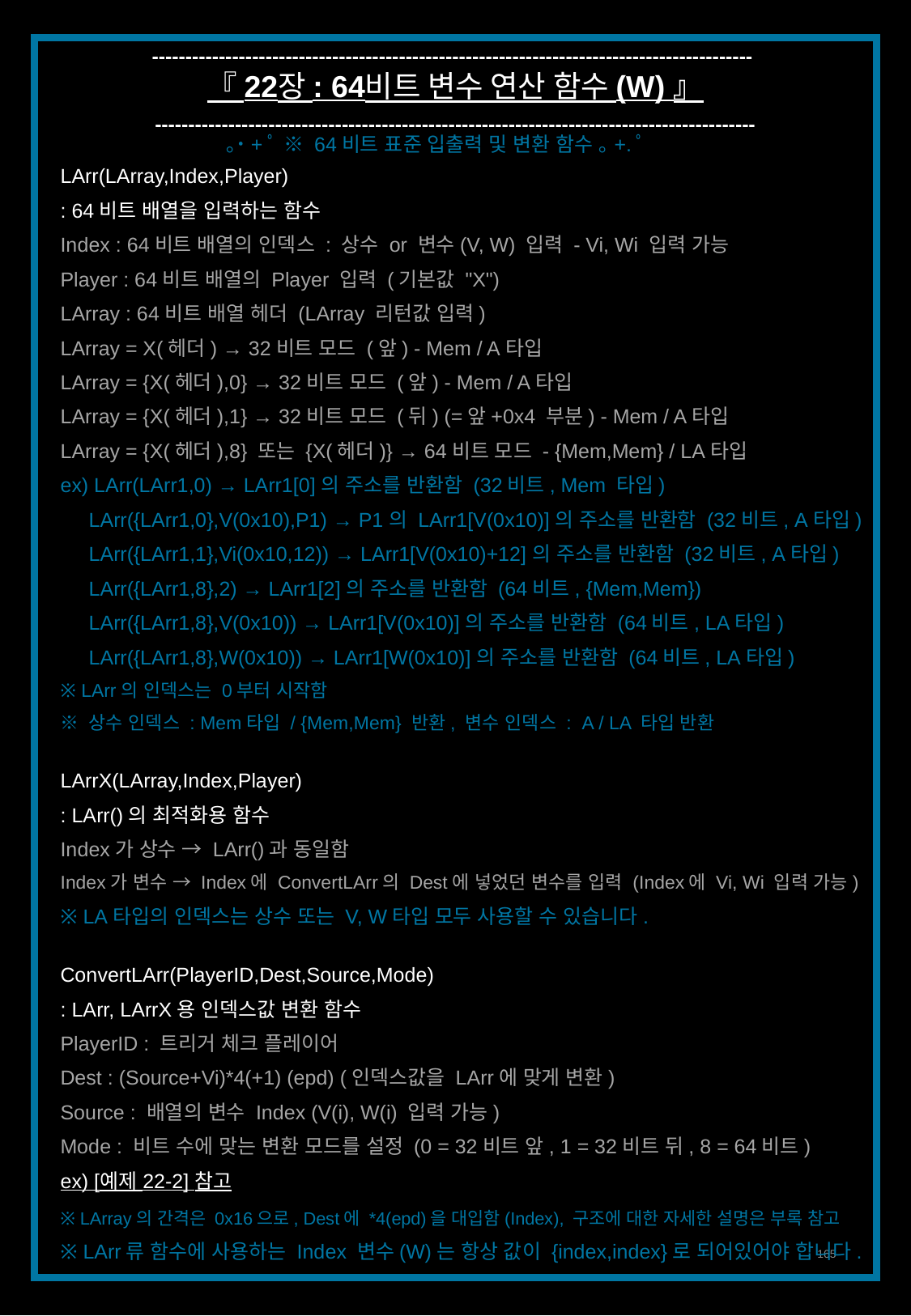

------------------------------------------------------------------------------------------
『 22장 : 64비트 변수 연산 함수 (W) 』
------------------------------------------------------------------------------------------

｡˙+ﾟ ※ 64비트 표준 입출력 및 변환 함수 ｡+.ﾟ
LArr(LArray,Index,Player)
: 64비트 배열을 입력하는 함수
Index : 64비트 배열의 인덱스 : 상수 or 변수(V, W) 입력 - Vi, Wi 입력 가능
Player : 64비트 배열의 Player 입력 (기본값 "X")
LArray : 64비트 배열 헤더 (LArray 리턴값 입력)
LArray = X(헤더) → 32비트 모드 (앞) - Mem / A타입
LArray = {X(헤더),0} → 32비트 모드 (앞) - Mem / A타입
LArray = {X(헤더),1} → 32비트 모드 (뒤) (=앞+0x4 부분) - Mem / A타입
LArray = {X(헤더),8} 또는 {X(헤더)} → 64비트 모드 - {Mem,Mem} / LA타입
ex) LArr(LArr1,0) → LArr1[0]의 주소를 반환함 (32비트, Mem 타입)
     LArr({LArr1,0},V(0x10),P1) → P1의 LArr1[V(0x10)]의 주소를 반환함 (32비트, A타입)
     LArr({LArr1,1},Vi(0x10,12)) → LArr1[V(0x10)+12]의 주소를 반환함 (32비트, A타입)
     LArr({LArr1,8},2) → LArr1[2]의 주소를 반환함 (64비트, {Mem,Mem})
     LArr({LArr1,8},V(0x10)) → LArr1[V(0x10)]의 주소를 반환함 (64비트, LA타입)
     LArr({LArr1,8},W(0x10)) → LArr1[W(0x10)]의 주소를 반환함 (64비트, LA타입)
※ LArr의 인덱스는 0부터 시작함
※ 상수 인덱스 : Mem타입 / {Mem,Mem} 반환, 변수 인덱스 :  A / LA 타입 반환

LArrX(LArray,Index,Player)
: LArr()의 최적화용 함수
Index가 상수 → LArr()과 동일함
Index가 변수 → Index에 ConvertLArr의 Dest에 넣었던 변수를 입력 (Index에 Vi, Wi 입력 가능)
※ LA타입의 인덱스는 상수 또는 V, W타입 모두 사용할 수 있습니다.

ConvertLArr(PlayerID,Dest,Source,Mode)
: LArr, LArrX용 인덱스값 변환 함수
PlayerID : 트리거 체크 플레이어
Dest : (Source+Vi)*4(+1) (epd) (인덱스값을 LArr에 맞게 변환)
Source : 배열의 변수 Index (V(i), W(i) 입력 가능)
Mode : 비트 수에 맞는 변환 모드를 설정 (0 = 32비트 앞, 1 = 32비트 뒤, 8 = 64비트)
ex) [예제 22-2] 참고
※ LArray의 간격은 0x16으로, Dest에 *4(epd)을 대입함(Index), 구조에 대한 자세한 설명은 부록 참고
※ LArr류 함수에 사용하는 Index 변수(W)는 항상 값이 {index,index}로 되어있어야 합니다.
165